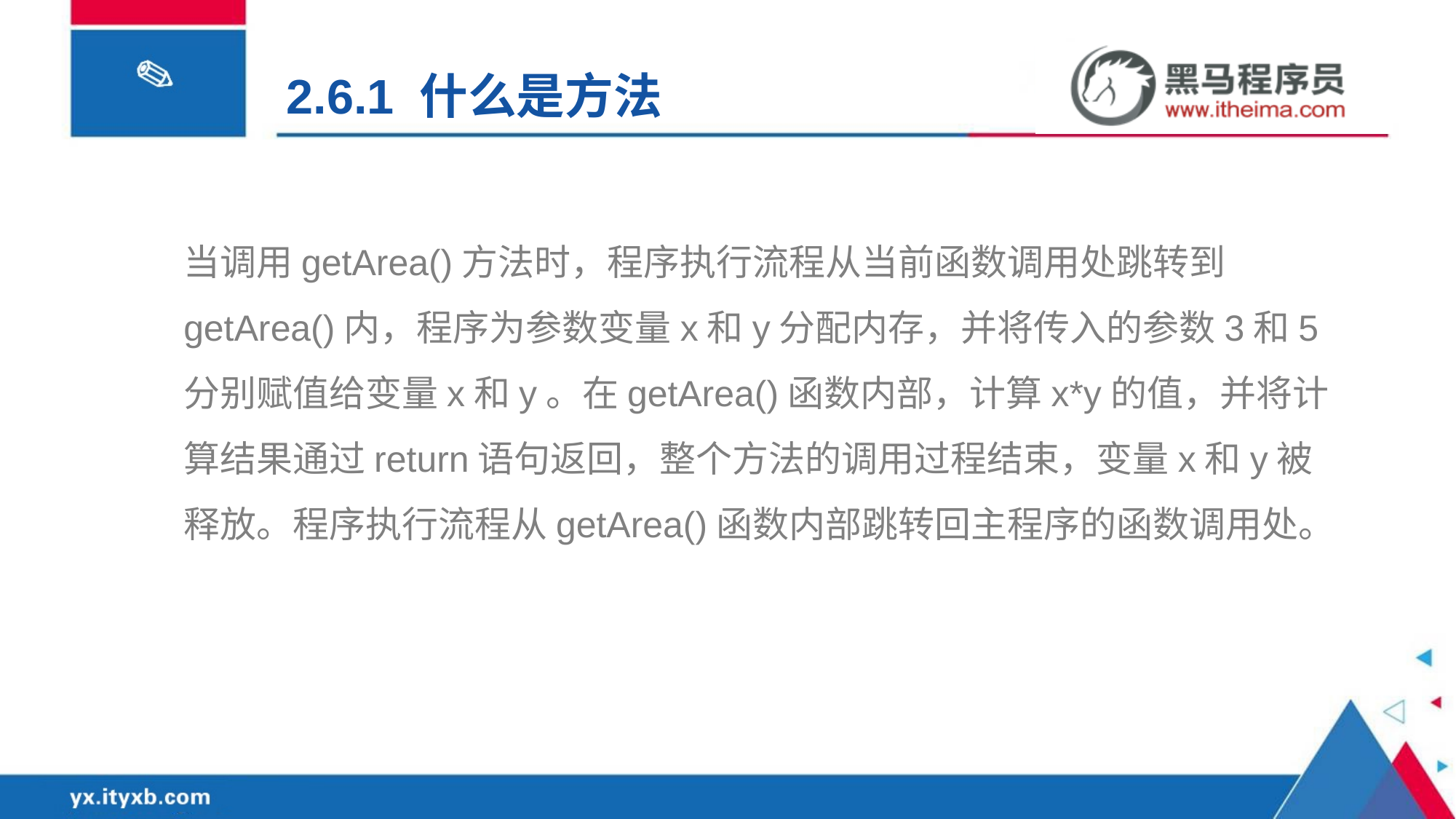

2.6.1 什么是方法

当调用getArea()方法时，程序执行流程从当前函数调用处跳转到getArea()内，程序为参数变量x和y分配内存，并将传入的参数3和5分别赋值给变量x和y。在getArea()函数内部，计算x*y的值，并将计算结果通过return语句返回，整个方法的调用过程结束，变量x和y被释放。程序执行流程从getArea()函数内部跳转回主程序的函数调用处。